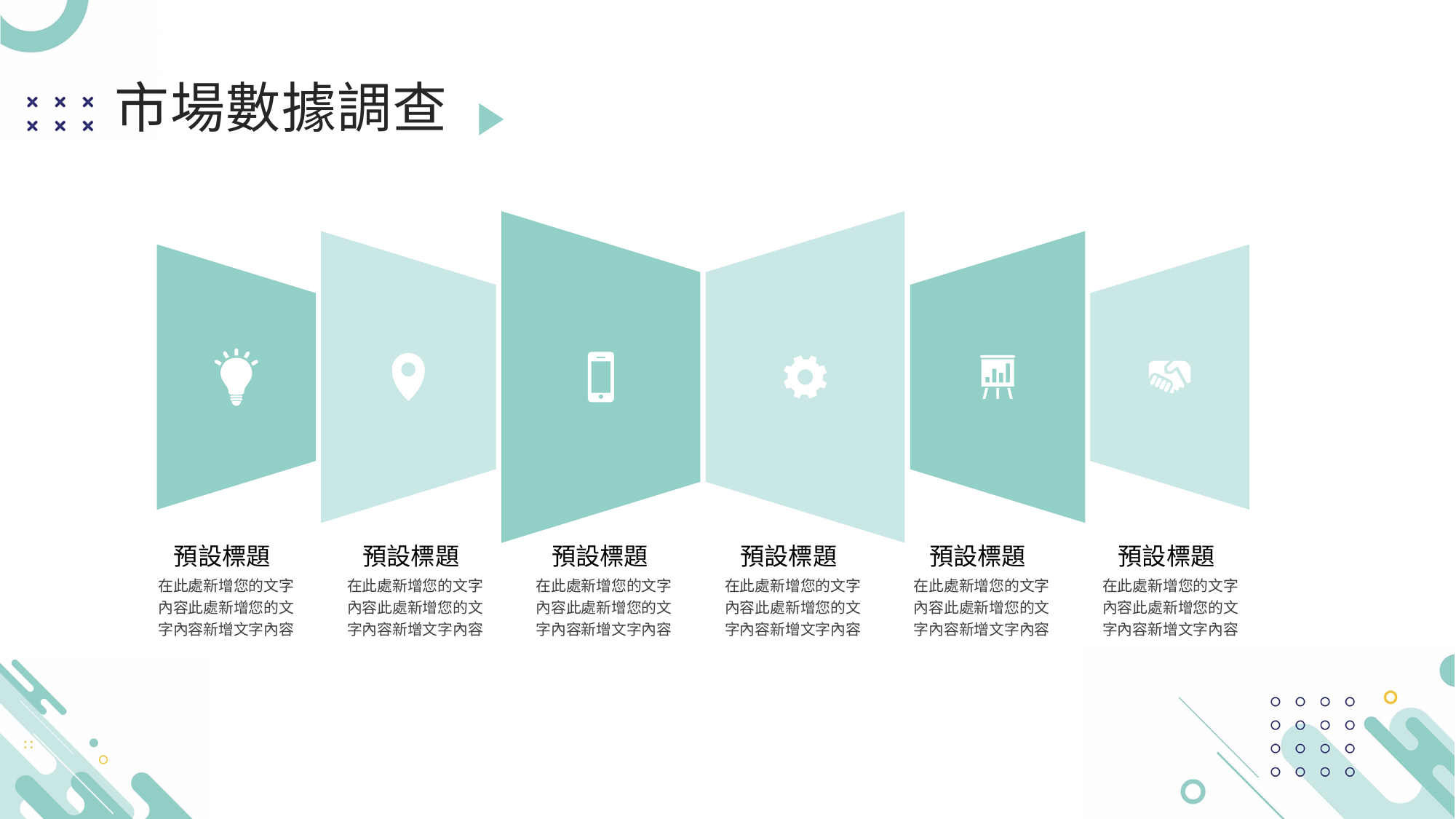

預設標題
預設標題
預設標題
預設標題
預設標題
預設標題
在此處新增您的文字內容此處新增您的文字內容新增文字內容
在此處新增您的文字內容此處新增您的文字內容新增文字內容
在此處新增您的文字內容此處新增您的文字內容新增文字內容
在此處新增您的文字內容此處新增您的文字內容新增文字內容
在此處新增您的文字內容此處新增您的文字內容新增文字內容
在此處新增您的文字內容此處新增您的文字內容新增文字內容